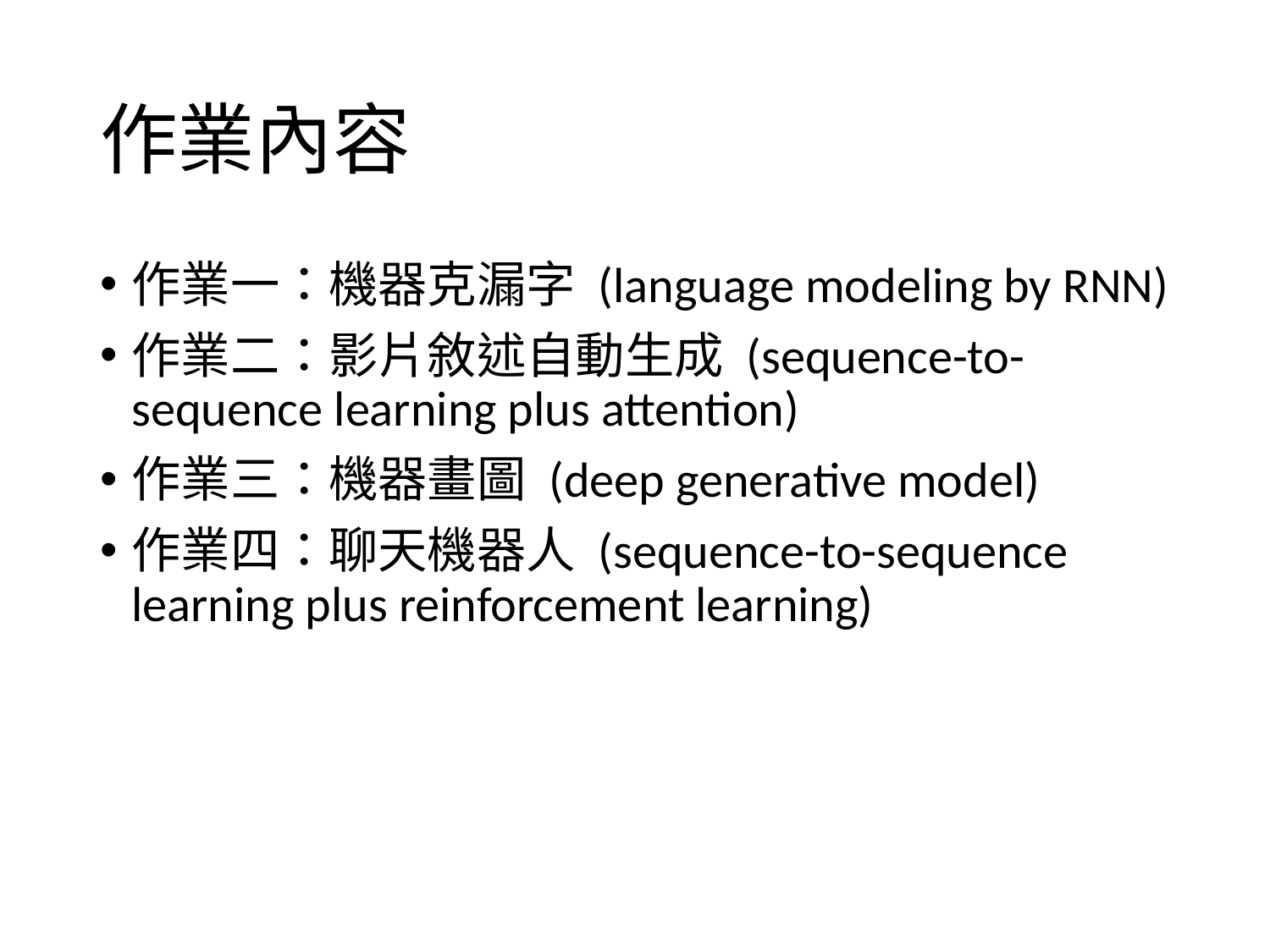

# 作業內容
作業一：機器克漏字 (language modeling by RNN)
作業二：影片敘述自動生成 (sequence-to-sequence learning plus attention)
作業三：機器畫圖 (deep generative model)
作業四：聊天機器人 (sequence-to-sequence learning plus reinforcement learning)